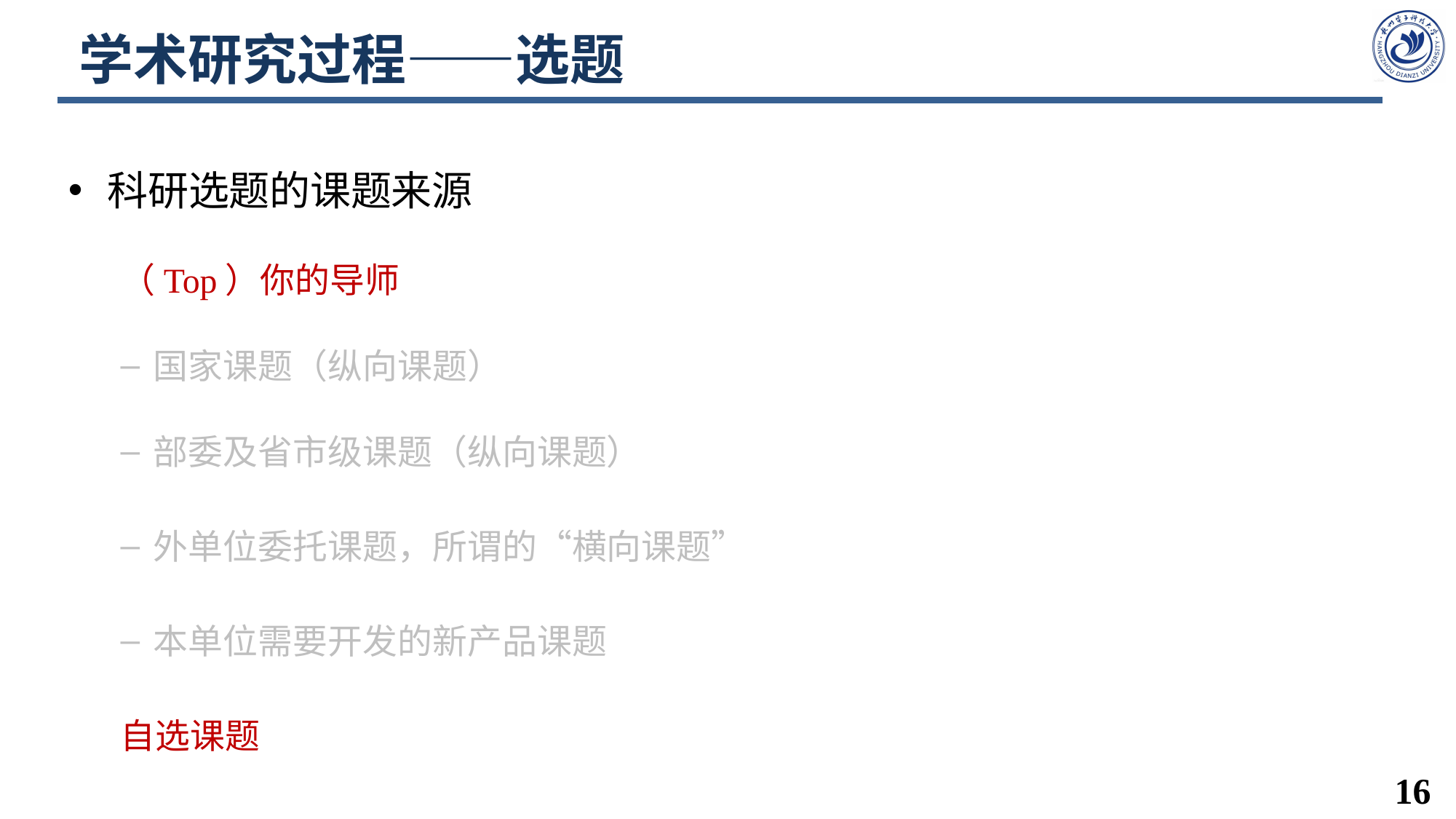

# 学术研究过程——选题
科研选题的课题来源
（Top）你的导师
国家课题（纵向课题）
部委及省市级课题（纵向课题）
外单位委托课题，所谓的“横向课题”
本单位需要开发的新产品课题
自选课题
16